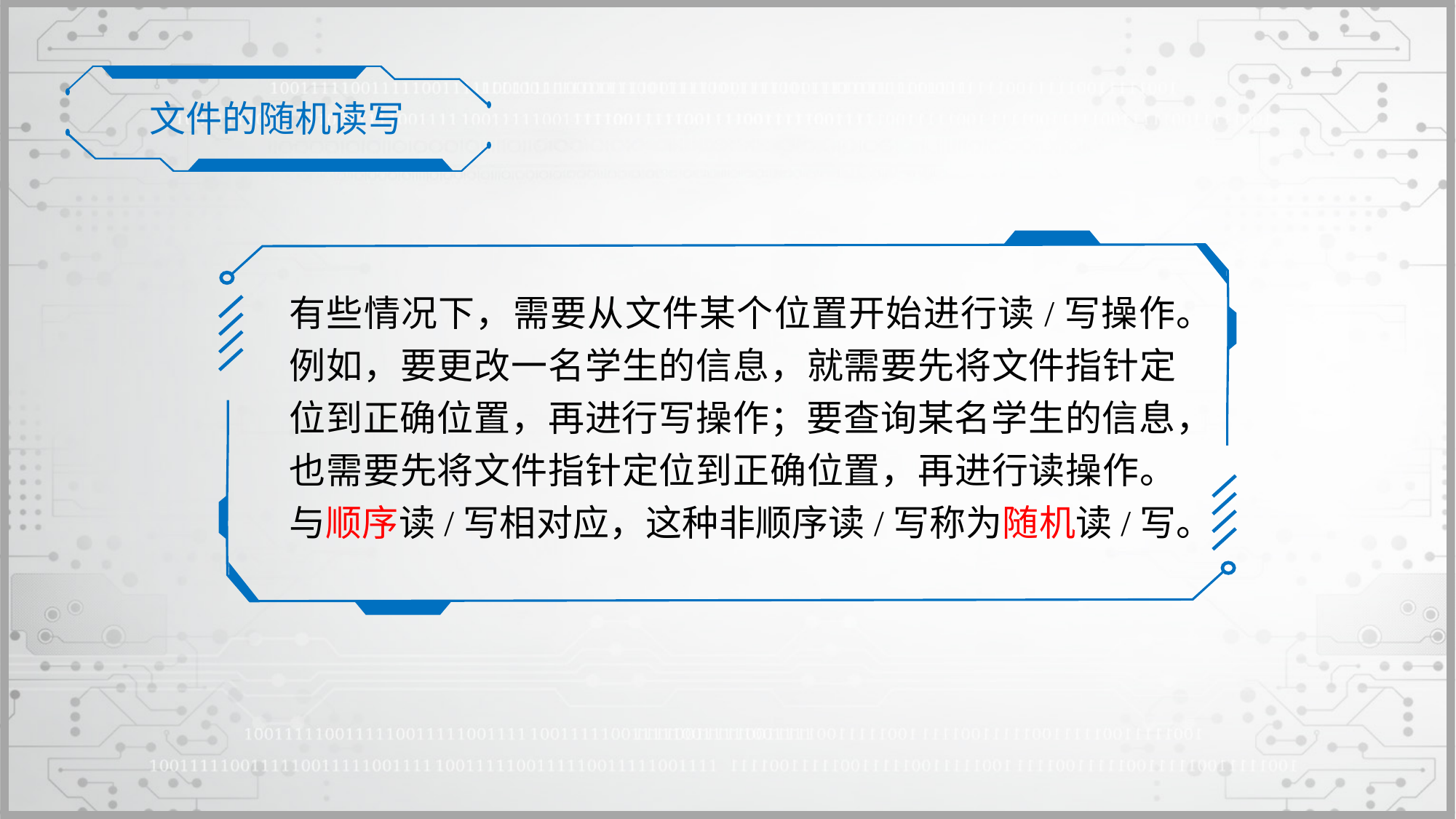

文件的随机读写

有些情况下，需要从文件某个位置开始进行读/写操作。
例如，要更改一名学生的信息，就需要先将文件指针定位到正确位置，再进行写操作；要查询某名学生的信息，也需要先将文件指针定位到正确位置，再进行读操作。与顺序读/写相对应，这种非顺序读/写称为随机读/写。